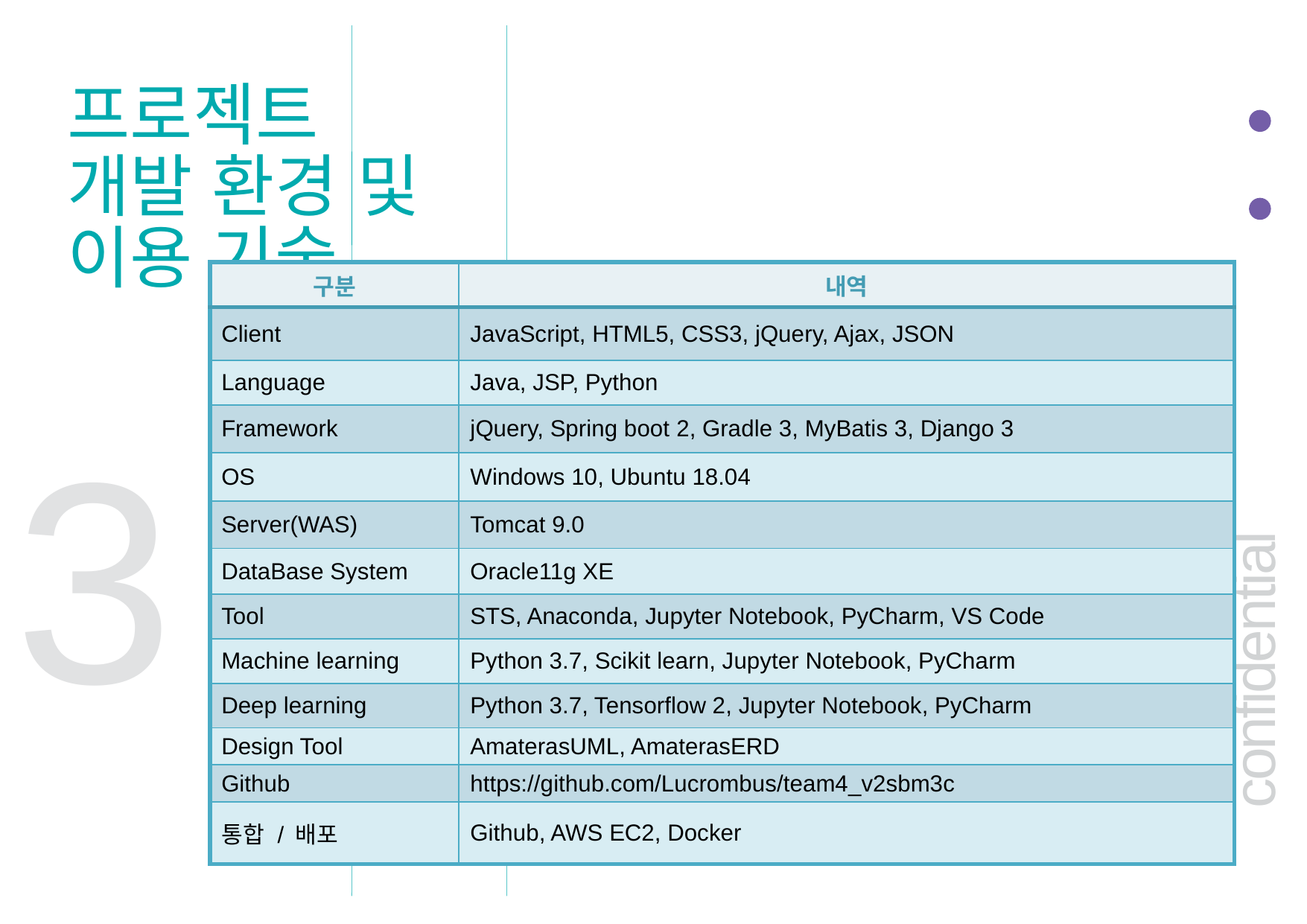

프로젝트 개발 환경 및 이용 기술

| 구분 | 내역 |
| --- | --- |
| Client | JavaScript, HTML5, CSS3, jQuery, Ajax, JSON |
| Language | Java, JSP, Python |
| Framework | jQuery, Spring boot 2, Gradle 3, MyBatis 3, Django 3 |
| OS | Windows 10, Ubuntu 18.04 |
| Server(WAS) | Tomcat 9.0 |
| DataBase System | Oracle11g XE |
| Tool | STS, Anaconda, Jupyter Notebook, PyCharm, VS Code |
| Machine learning | Python 3.7, Scikit learn, Jupyter Notebook, PyCharm |
| Deep learning | Python 3.7, Tensorflow 2, Jupyter Notebook, PyCharm |
| Design Tool | AmaterasUML, AmaterasERD |
| Github | https://github.com/Lucrombus/team4\_v2sbm3c |
| 통합 / 배포 | Github, AWS EC2, Docker |
3
confidential